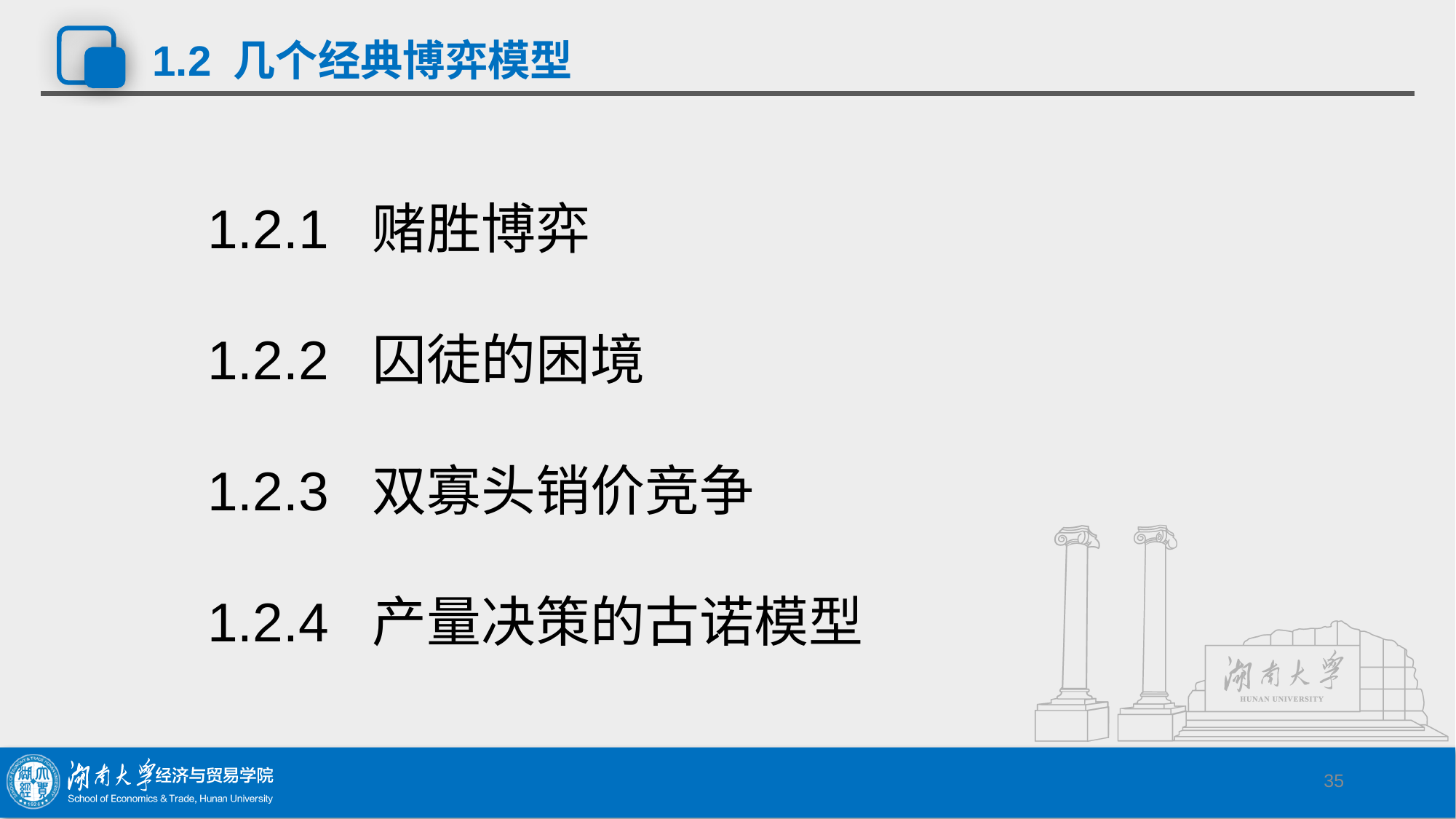

# 1.2 几个经典博弈模型
1.2.1  赌胜博弈

1.2.2  囚徒的困境

1.2.3  双寡头销价竞争

1.2.4  产量决策的古诺模型